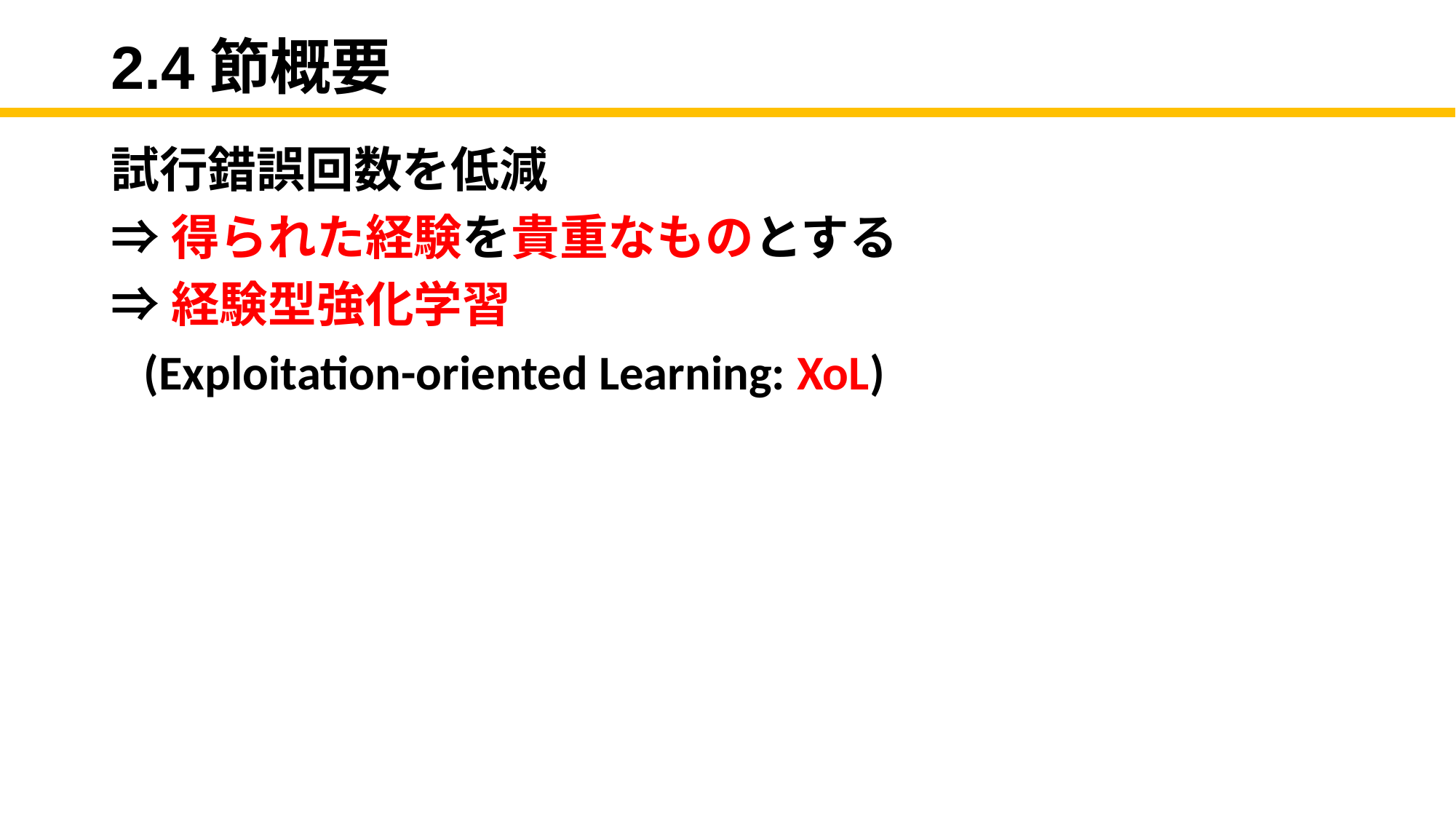

# 2.4節概要
試行錯誤回数を低減
⇒得られた経験を貴重なものとする
⇒経験型強化学習
   (Exploitation-oriented Learning: XoL)